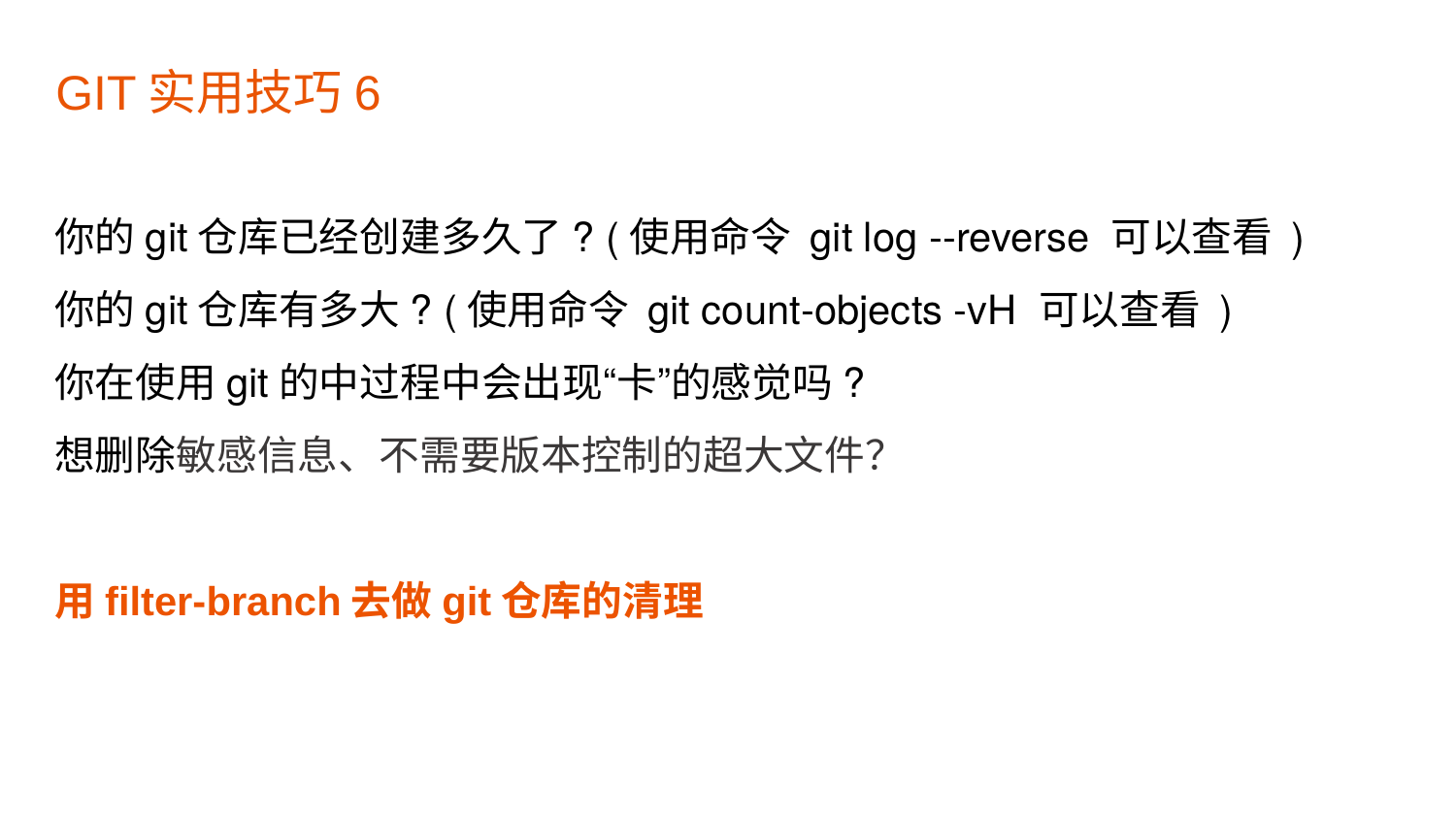

GIT实用技巧6
你的git仓库已经创建多久了? (使用命令 git log --reverse 可以查看 )
你的git仓库有多大? (使用命令 git count-objects -vH 可以查看 )
你在使用git的中过程中会出现“卡”的感觉吗?
想删除敏感信息、不需要版本控制的超大文件？

用filter-branch去做git仓库的清理